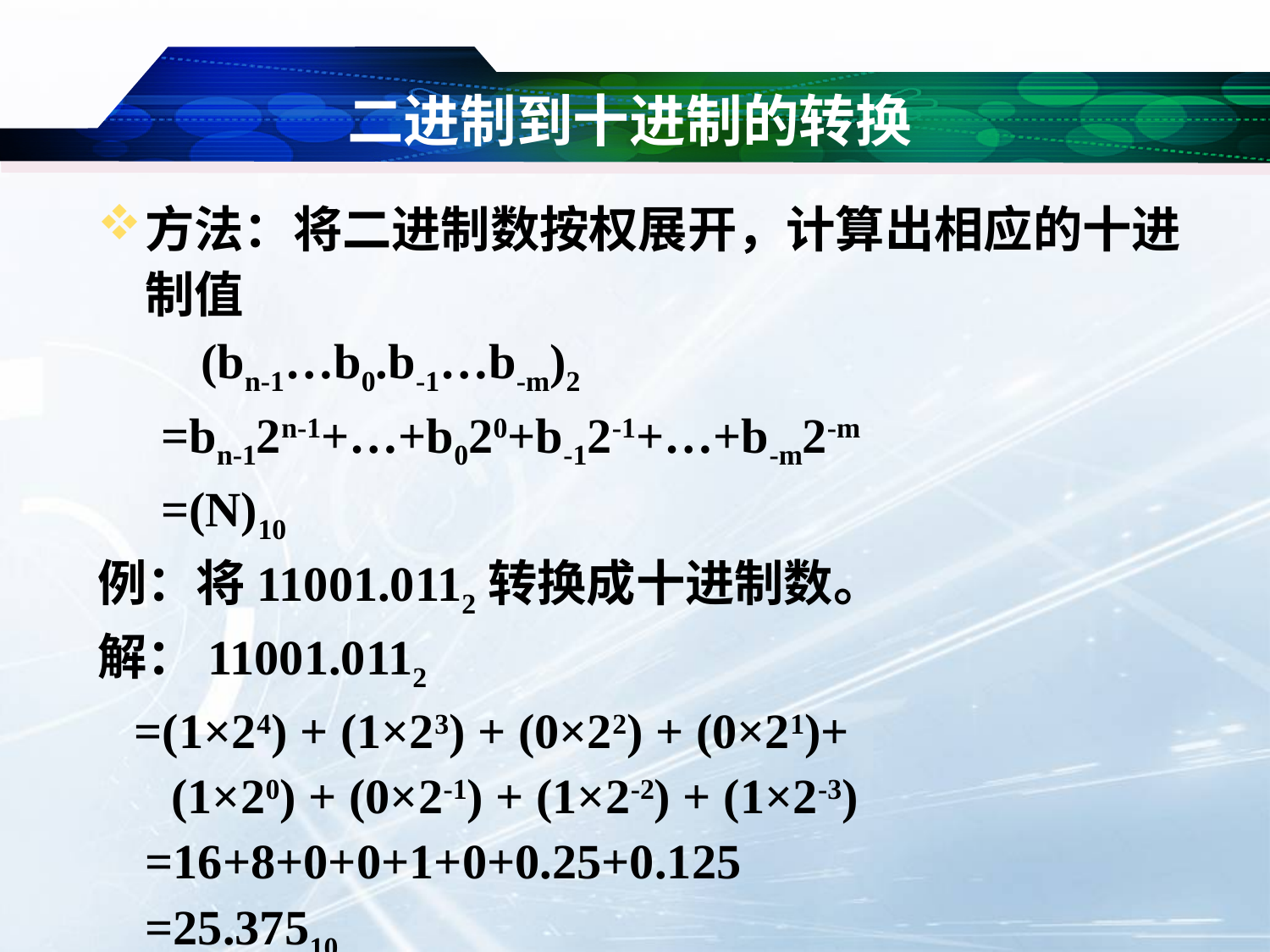

# 二进制到十进制的转换
方法：将二进制数按权展开，计算出相应的十进制值
	(bn-1…b0.b-1…b-m)2
=bn-12n-1+…+b020+b-12-1+…+b-m2-m
=(N)10
例：将11001.0112转换成十进制数。
解：11001.0112
   =(1×24) + (1×23) + (0×22) + (0×21)+
      (1×20) + (0×2-1) + (1×2-2) + (1×2-3)
	=16+8+0+0+1+0+0.25+0.125
	=25.37510